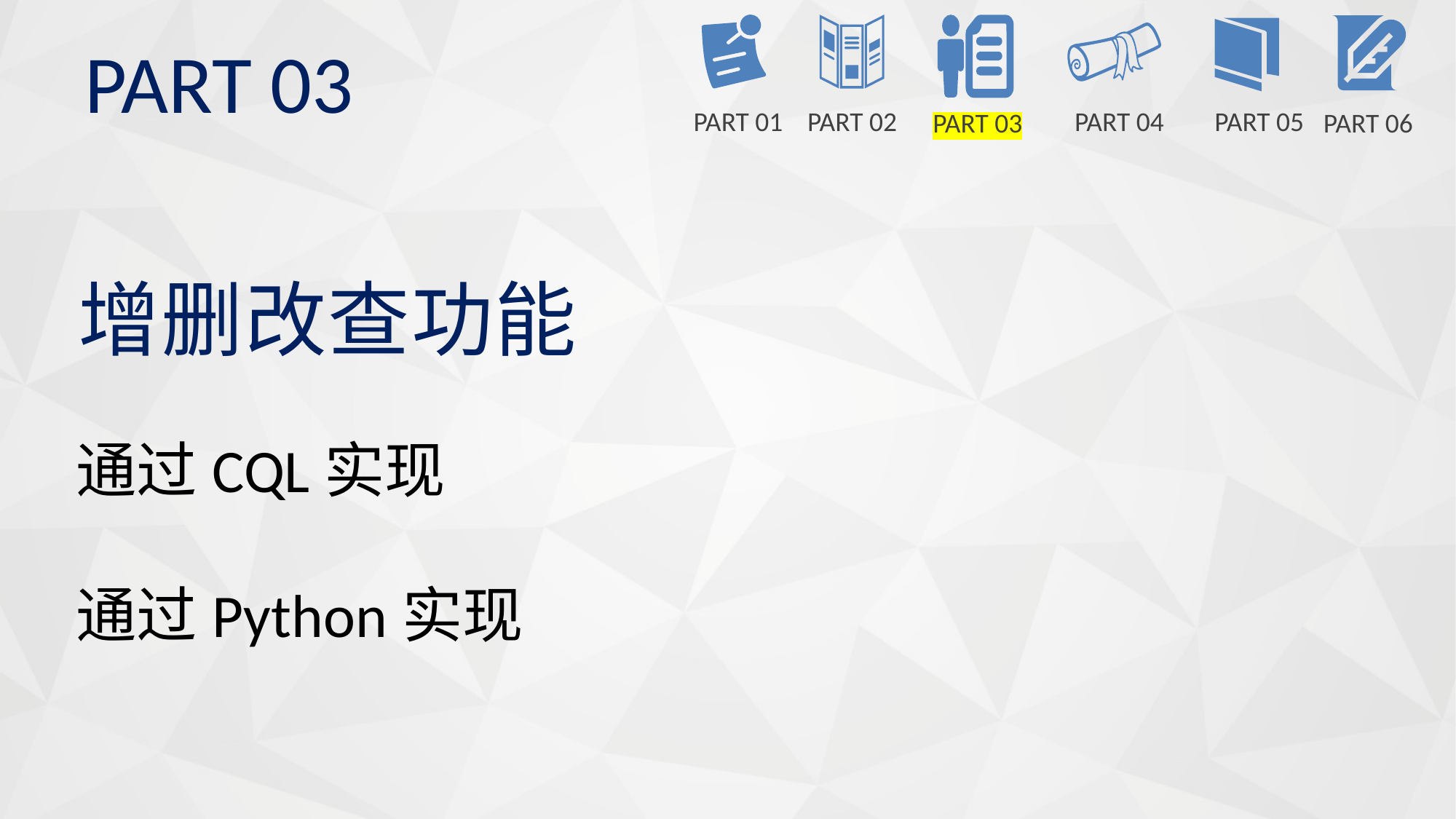

PART 03
PART 01
PART 02
PART 04
PART 05
PART 03
PART 06
增删改查功能
通过CQL实现

通过Python实现